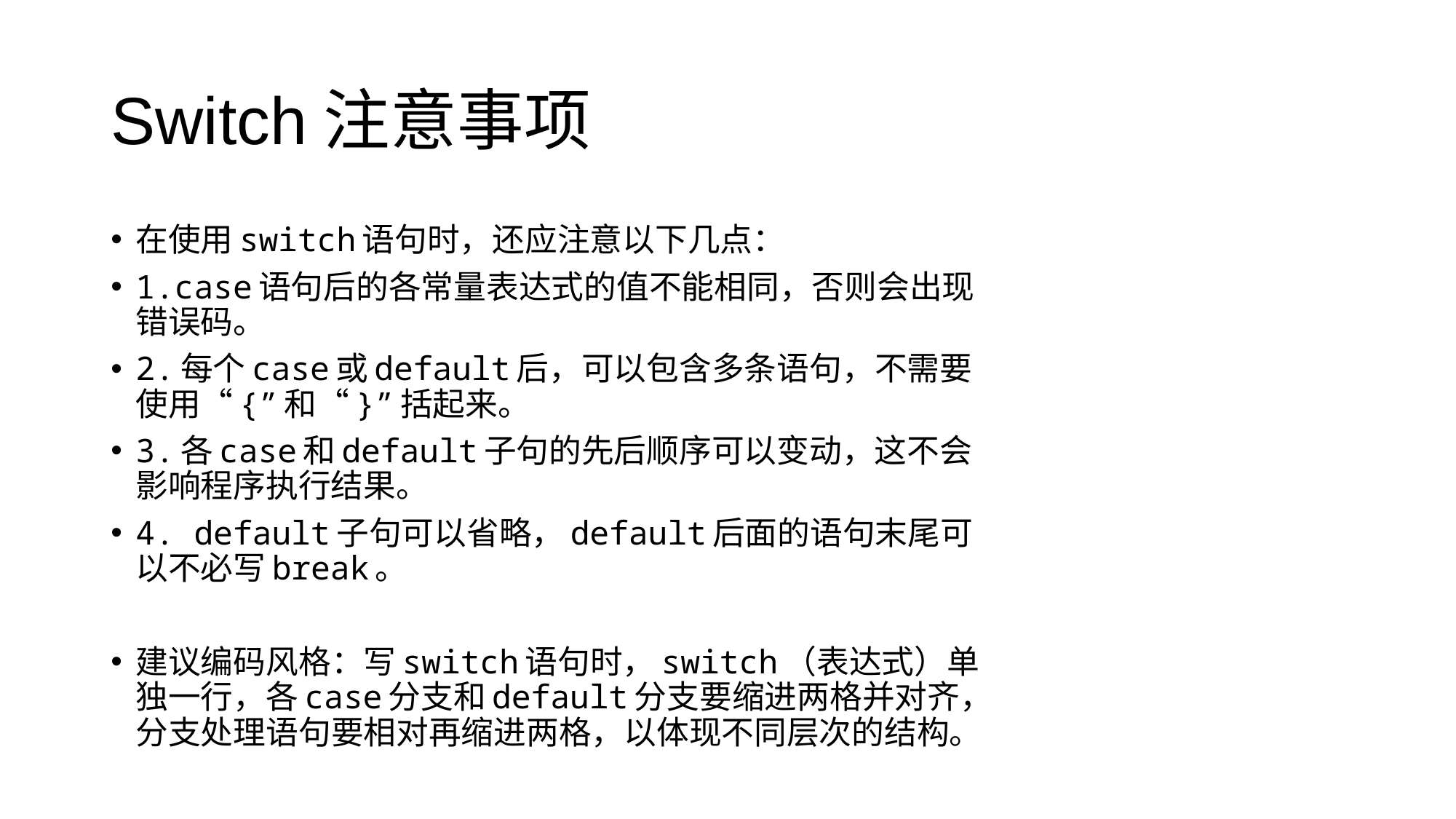

# Switch注意事项
在使用switch语句时，还应注意以下几点：
1.case语句后的各常量表达式的值不能相同，否则会出现错误码。
2.每个case或default后，可以包含多条语句，不需要使用“{”和“}”括起来。
3.各case和default子句的先后顺序可以变动，这不会影响程序执行结果。
4. default子句可以省略，default后面的语句末尾可以不必写break。

建议编码风格：写switch语句时，switch（表达式）单独一行，各case分支和default分支要缩进两格并对齐，分支处理语句要相对再缩进两格，以体现不同层次的结构。